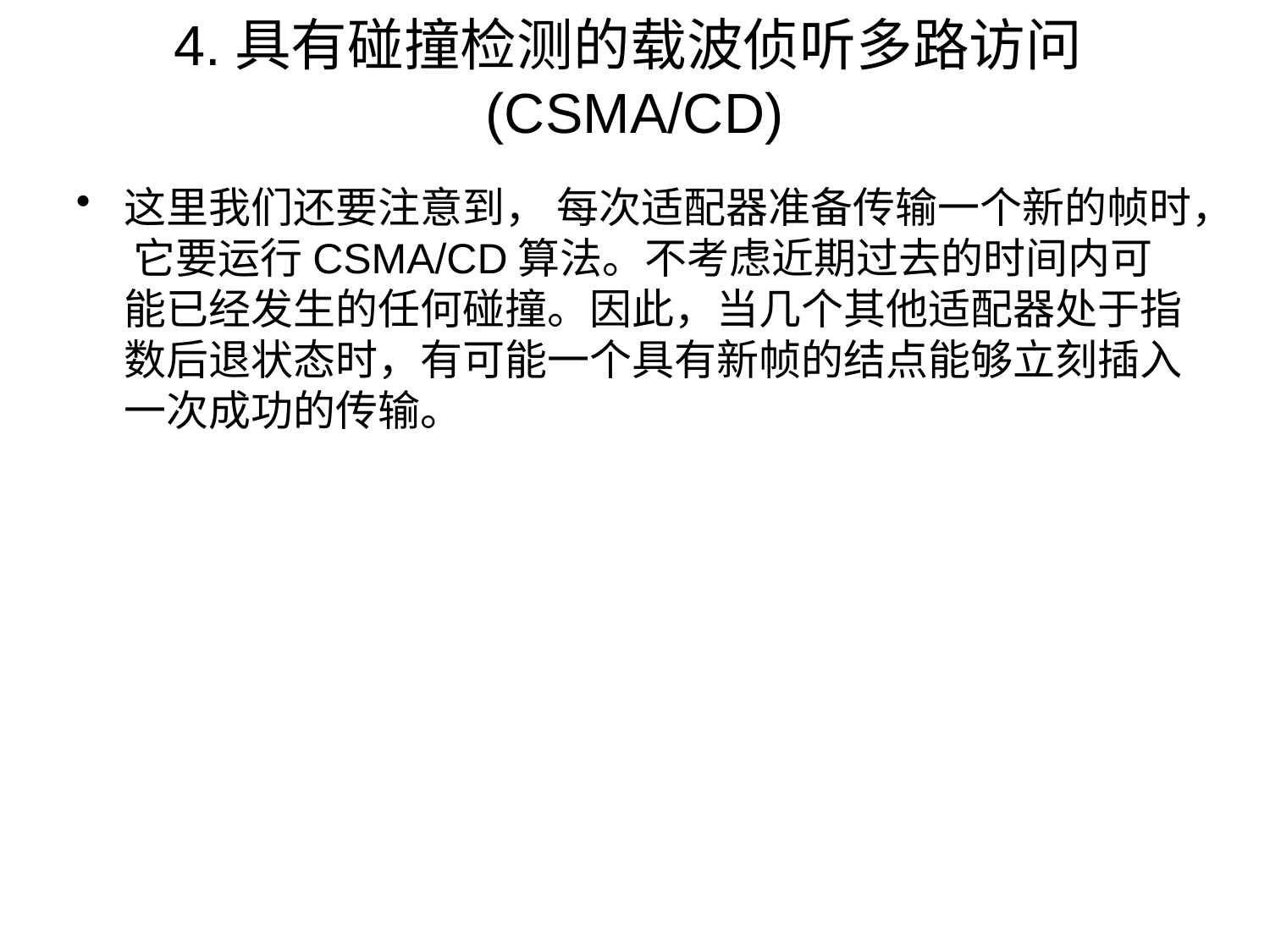

# 4.具有碰撞检测的载波侦听多路访问(CSMA/CD)
这里我们还要注意到， 每次适配器准备传输一个新的帧时， 它要运行CSMA/CD算法。不考虑近期过去的时间内可能已经发生的任何碰撞。因此，当几个其他适配器处于指数后退状态时，有可能一个具有新帧的结点能够立刻插入一次成功的传输。